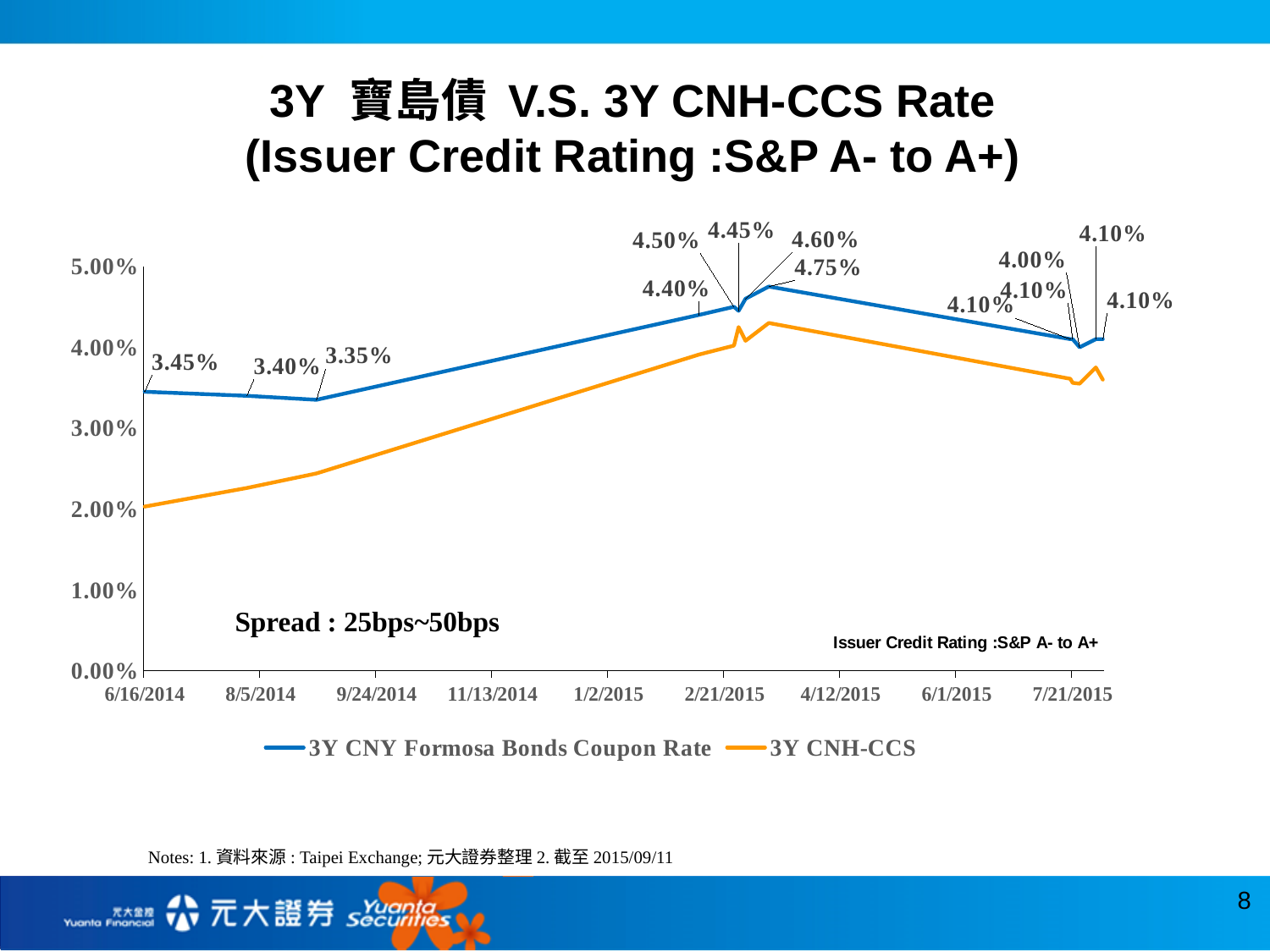

3Y 寶島債 V.S. 3Y CNH-CCS Rate
(Issuer Credit Rating :S&P A- to A+)

### Chart

| Category | 3Y CNY Formosa Bonds Coupon Rate | 3Y CNH-CCS |
|---|---|---|
| 41806 | 0.0345 | 0.0203 |
| 41850 | 0.034 | 0.0226 |
| 41880 | 0.0335 | 0.024399999999999998 |
| 42045 | 0.044 | 0.0391 |
| 42060 | 0.045 | 0.04019999999999999 |
| 42062 | 0.0445 | 0.0425 |
| 42065 | 0.046 | 0.0408 |
| 42075 | 0.0475 | 0.043 |
| 42205 | 0.041 | 0.0361 |
| 42206 | 0.041 | 0.0356 |
| 42209 | 0.04 | 0.0355 |
| 42216 | 0.041 | 0.0375 |
| 42219 | 0.041 | 0.036000000000000004 |
Spread : 25bps~50bps
Notes: 1.資料來源: Taipei Exchange;元大證券整理2.截至2015/09/11